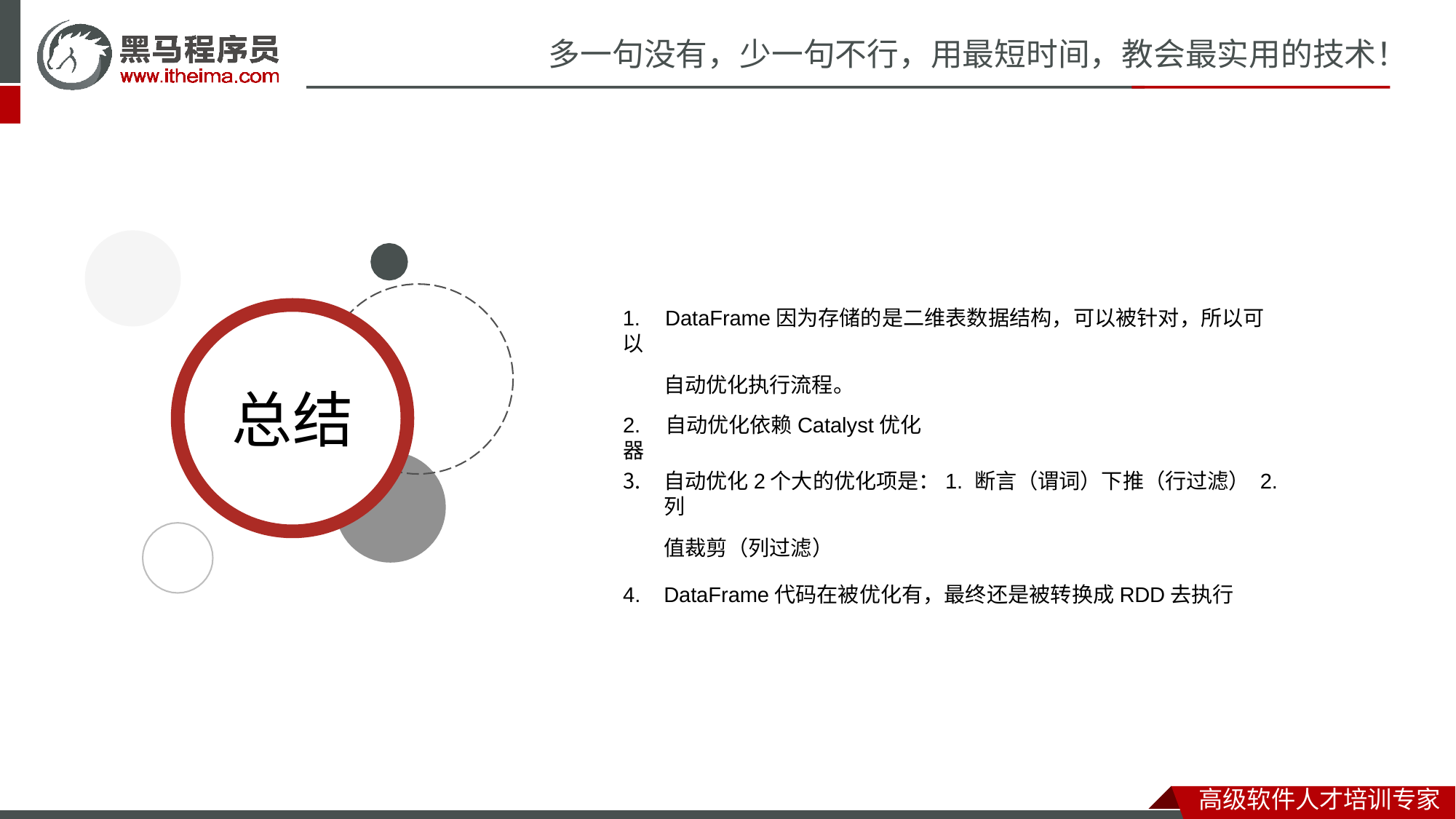

# 多一句没有，少一句不行，用最短时间，教会最实用的技术！

1.	DataFrame因为存储的是二维表数据结构，可以被针对，所以可以

自动优化执行流程。
总结
2.	自动优化依赖Catalyst优化器
自动优化2个大的优化项是：1. 断言（谓词）下推（行过滤） 2. 列

值裁剪（列过滤）

DataFrame代码在被优化有，最终还是被转换成RDD去执行
高级软件人才培训专家